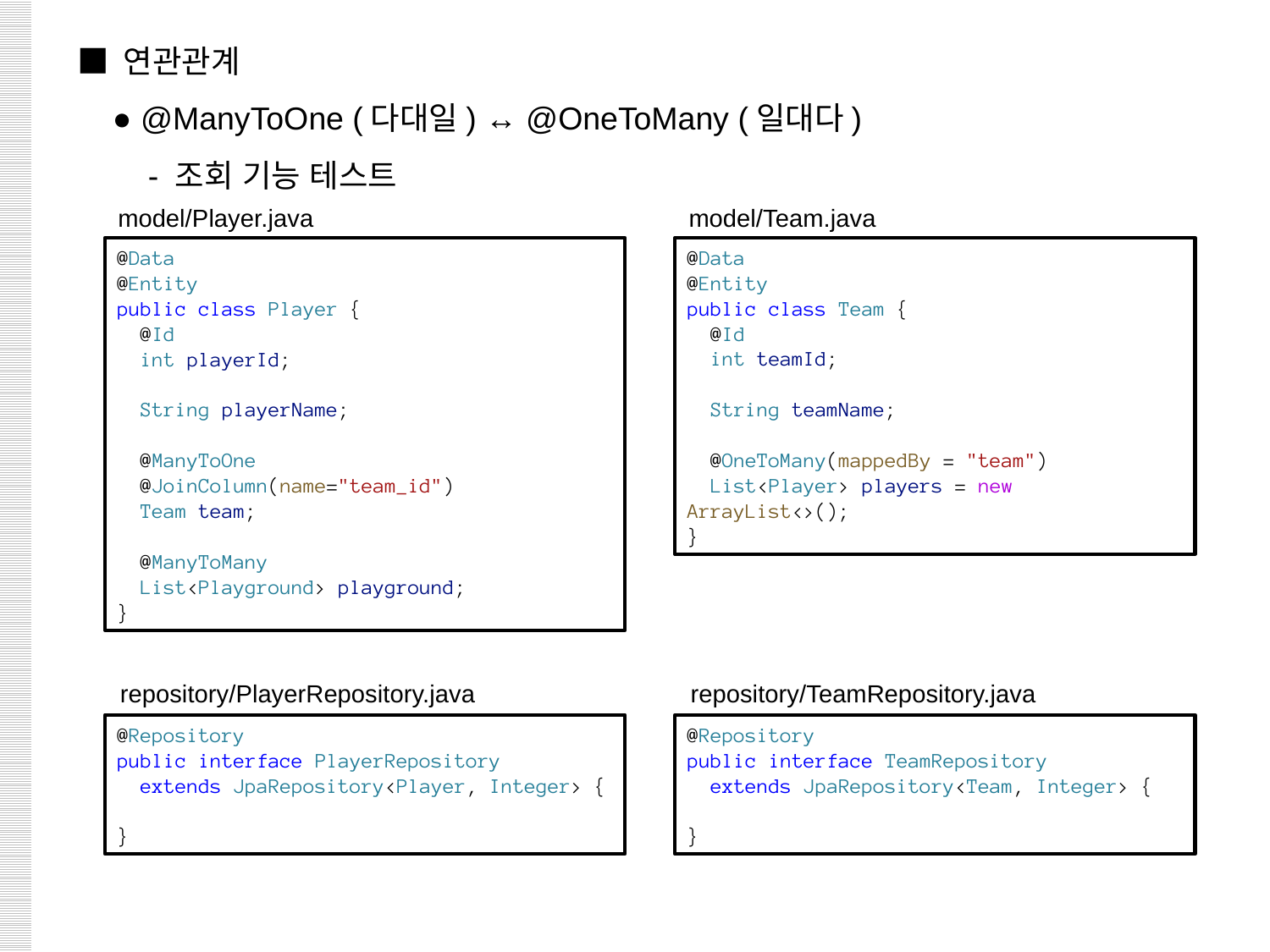

■ 연관관계
    ● @ManyToOne (다대일) ↔ @OneToMany (일대다)
        - 조회 기능 테스트
model/Player.java
model/Team.java
@Data
@Entity
public class Player {
  @Id
  int playerId;
  String playerName;
  @ManyToOne
  @JoinColumn(name="team_id")
  Team team;
  @ManyToMany
  List<Playground> playground;
}
@Data
@Entity
public class Team {
  @Id
  int teamId;
  String teamName;
  @OneToMany(mappedBy = "team")
  List<Player> players = new ArrayList<>();
}
repository/PlayerRepository.java
repository/TeamRepository.java
@Repository
public interface PlayerRepository
  extends JpaRepository<Player, Integer> {
}
@Repository
public interface TeamRepository
  extends JpaRepository<Team, Integer> {
}